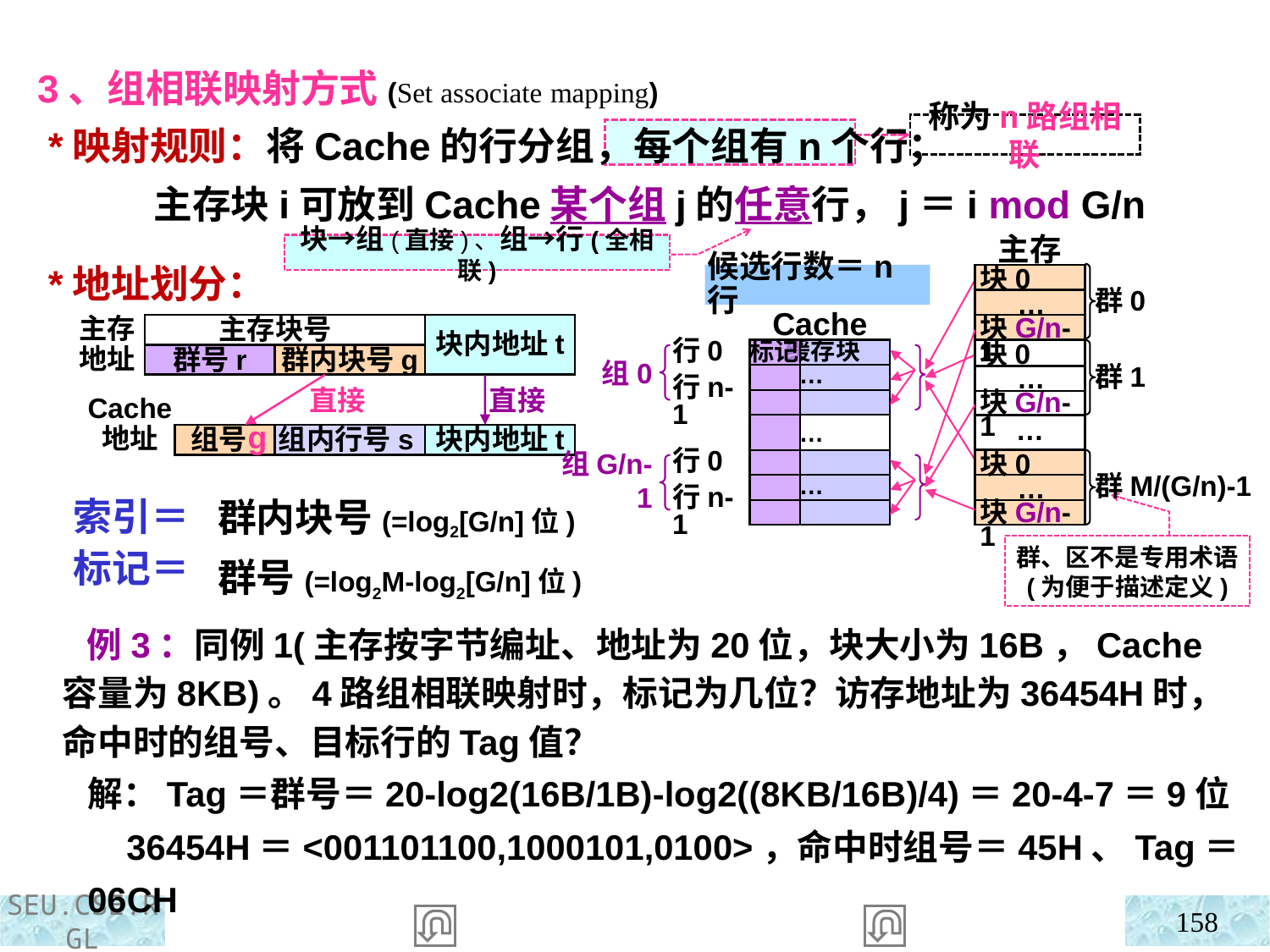

3、组相联映射方式(Set associate mapping)
 *映射规则：将Cache的行分组，每个组有n个行；
            主存块i可放到Cache某个组j的任意行，j＝i mod G/n
 *地址划分：

   索引＝
   标记＝
称为n路组相联

块→组(直接)、组→行(全相联)
主存

块0
…
块G/n-1
群0
块0
…
块G/n-1

群1
…
块0
…
块G/n-1

群M/(G/n)-1
候选行数＝n行
Cache

行0
    缓存块
      …

      …

      …
标记

组0
行n-1
行0

组G/n-1
行n-1
主存地址
块内地址t
主存块号
群号r
群内块号g

直接
Cache
地址
组内行号s
 组号
块内地址t

直接
g
群内块号(=log2[G/n]位)
群号(=log2M-log2[G/n]位)
群、区不是专用术语
(为便于描述定义)
  例3：同例1(主存按字节编址、地址为20位，块大小为16B，Cache容量为8KB)。4路组相联映射时，标记为几位？访存地址为36454H时，命中时的组号、目标行的Tag值？
解：Tag＝群号＝20-log2(16B/1B)-log2((8KB/16B)/4)＝20-4-7＝9位
    36454H＝<001101100,1000101,0100>，命中时组号＝45H、Tag＝06CH
158